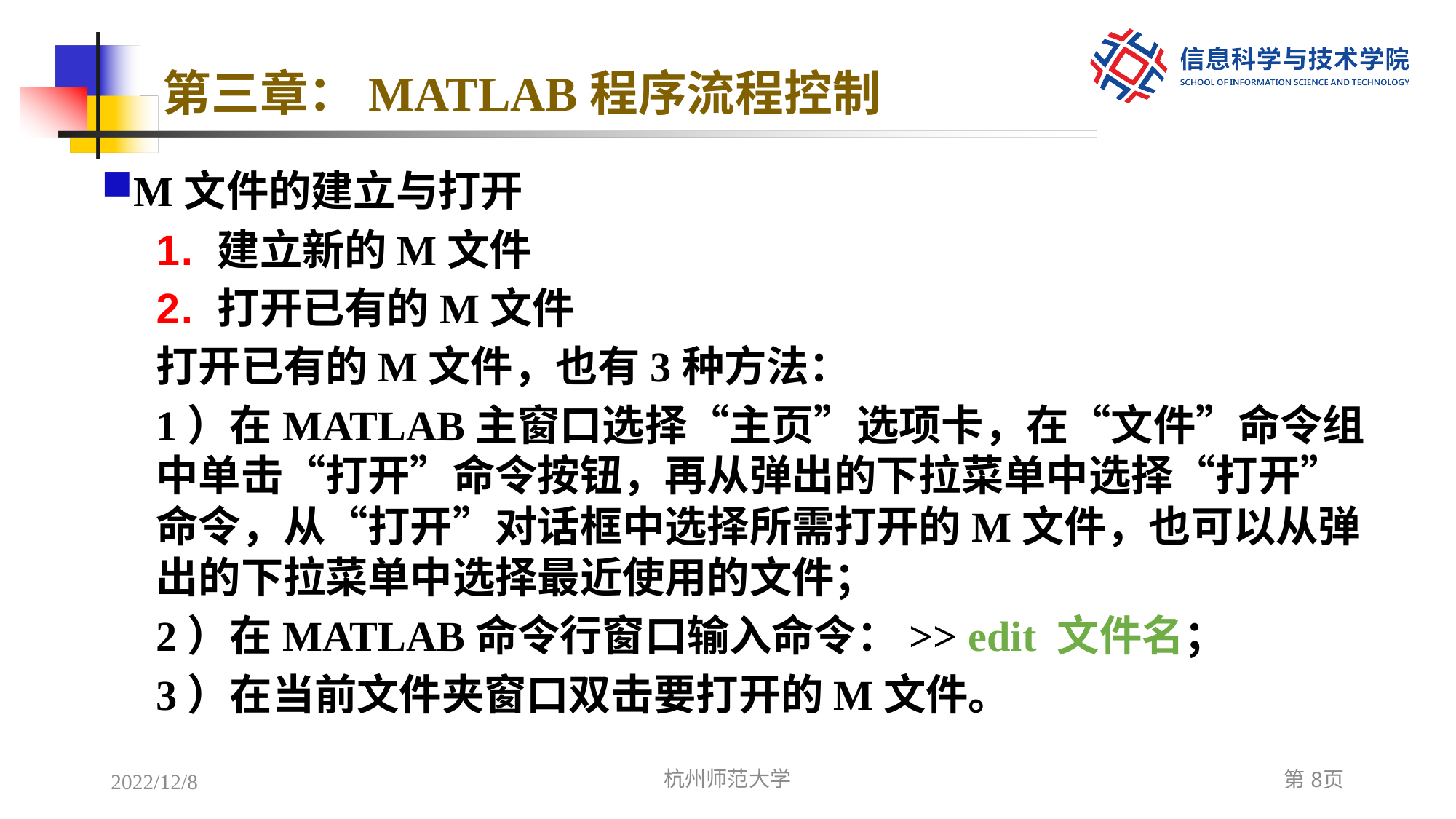

# 第三章：MATLAB程序流程控制
M文件的建立与打开
建立新的M文件
打开已有的M文件
打开已有的M文件，也有3种方法：
1）在MATLAB主窗口选择“主页”选项卡，在“文件”命令组中单击“打开”命令按钮，再从弹出的下拉菜单中选择“打开”命令，从“打开”对话框中选择所需打开的M文件，也可以从弹出的下拉菜单中选择最近使用的文件；
2）在MATLAB命令行窗口输入命令：>> edit 文件名；
3）在当前文件夹窗口双击要打开的M文件。

2022/12/8
杭州师范大学
第8页